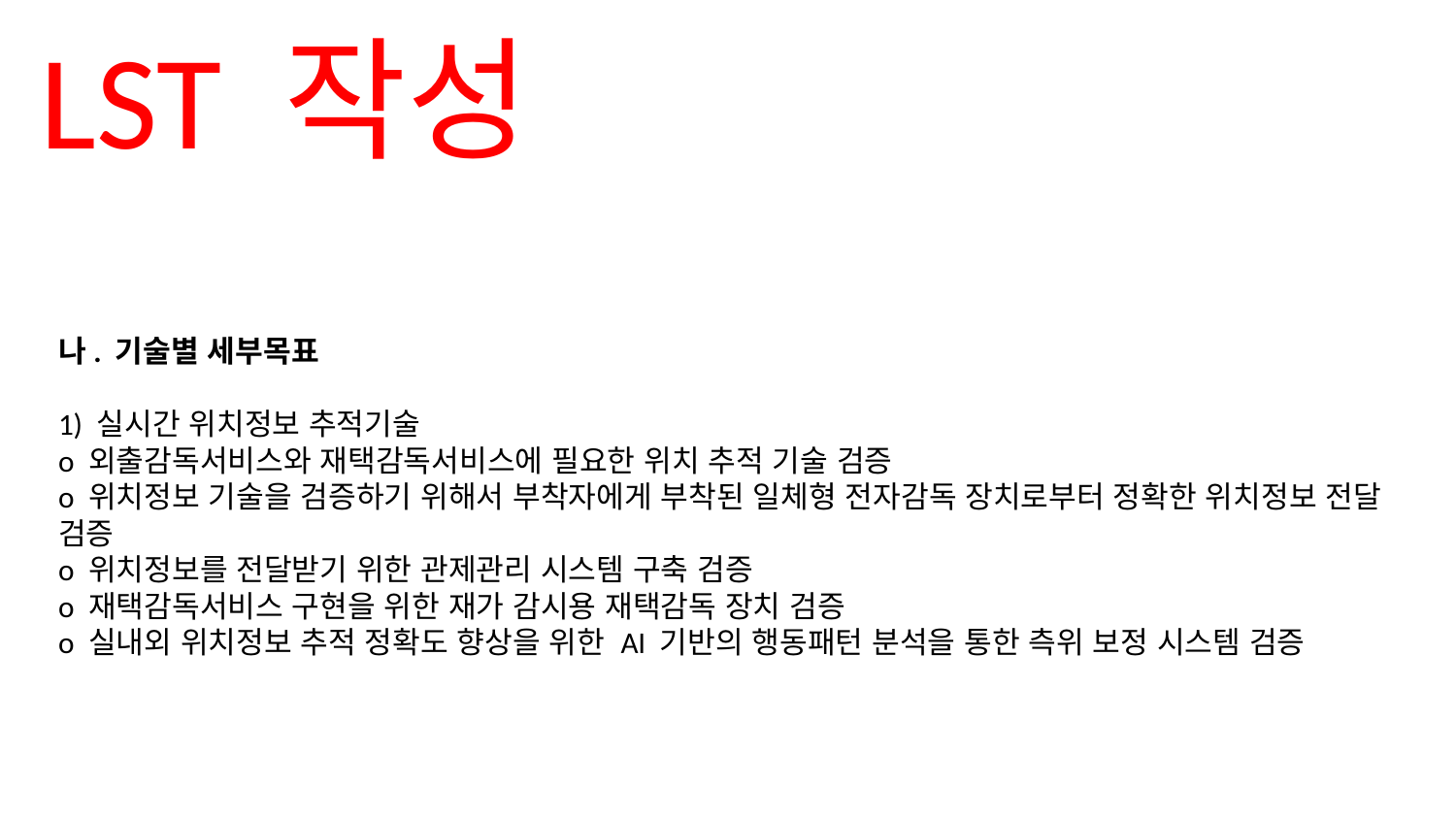

LST 작성
나. 기술별 세부목표

1) 실시간 위치정보 추적기술
o 외출감독서비스와 재택감독서비스에 필요한 위치 추적 기술 검증
o 위치정보 기술을 검증하기 위해서 부착자에게 부착된 일체형 전자감독 장치로부터 정확한 위치정보 전달 검증
o 위치정보를 전달받기 위한 관제관리 시스템 구축 검증
o 재택감독서비스 구현을 위한 재가 감시용 재택감독 장치 검증
o 실내외 위치정보 추적 정확도 향상을 위한 AI 기반의 행동패턴 분석을 통한 측위 보정 시스템 검증